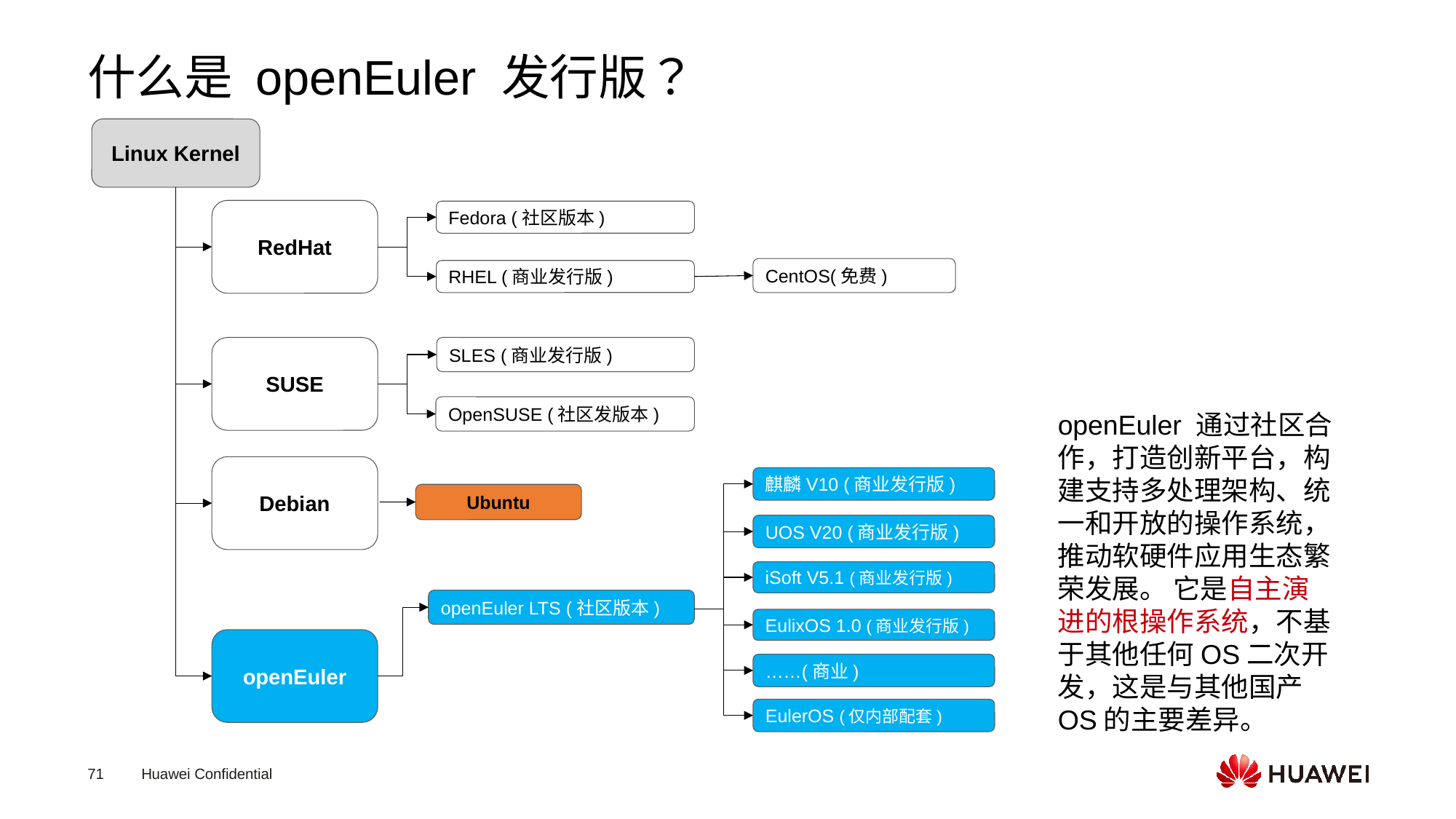

# 什么是 openEuler 发行版？
Linux Kernel

RedHat
Fedora (社区版本)
CentOS(免费)
RHEL (商业发行版)
SLES (商业发行版)
SUSE
OpenSUSE (社区发版本)
openEuler 通过社区合作，打造创新平台，构建支持多处理架构、统一和开放的操作系统，推动软硬件应用生态繁荣发展。 它是自主演进的根操作系统，不基于其他任何OS二次开发，这是与其他国产OS的主要差异。

Debian
麒麟V10 (商业发行版)
Ubuntu
UOS V20 (商业发行版)
iSoft V5.1 (商业发行版)
openEuler LTS (社区版本)
EulixOS 1.0 (商业发行版)
openEuler
……(商业)
EulerOS (仅内部配套)